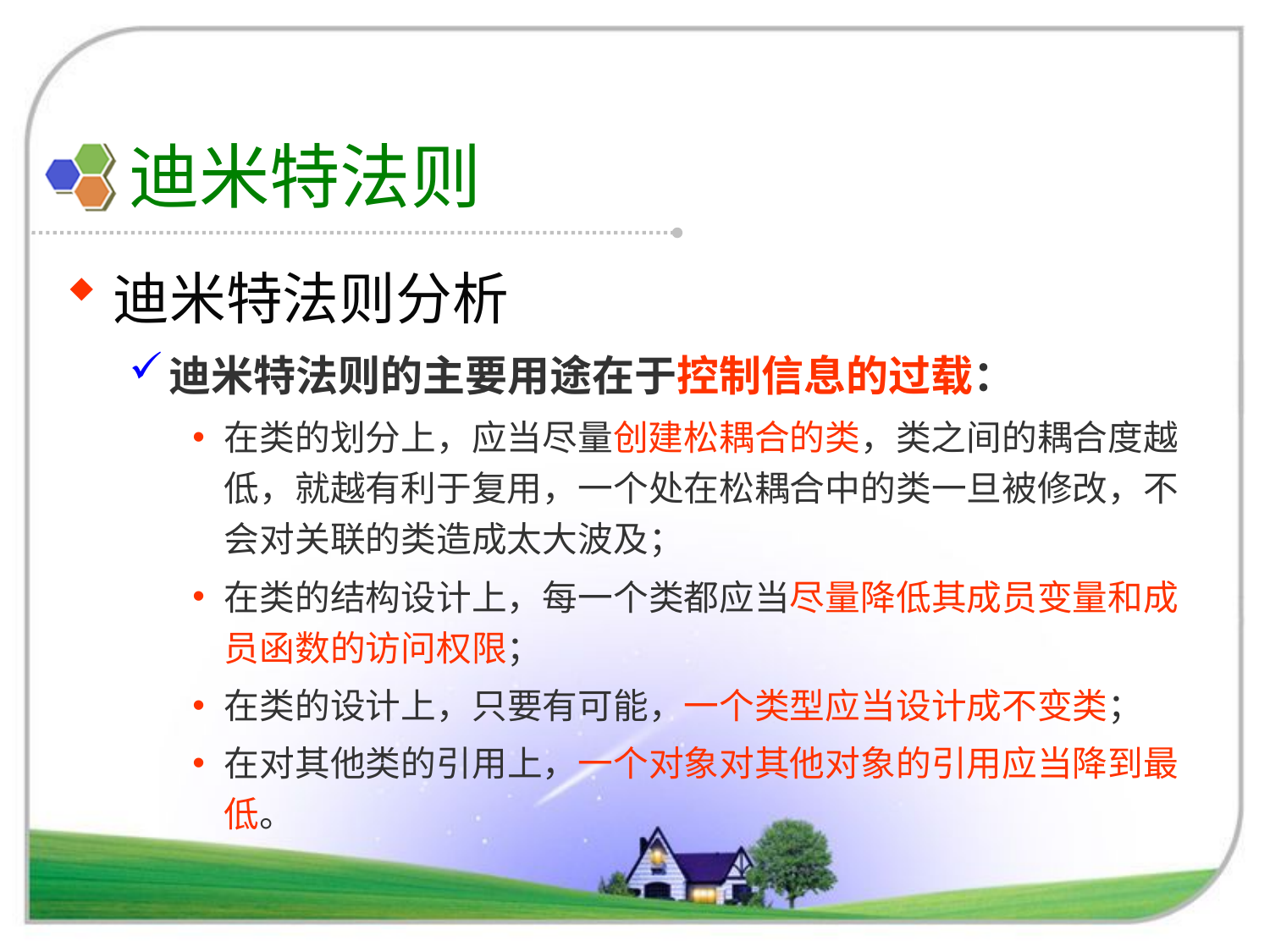

# 迪米特法则
迪米特法则分析
迪米特法则的主要用途在于控制信息的过载：
在类的划分上，应当尽量创建松耦合的类，类之间的耦合度越低，就越有利于复用，一个处在松耦合中的类一旦被修改，不会对关联的类造成太大波及；
在类的结构设计上，每一个类都应当尽量降低其成员变量和成员函数的访问权限；
在类的设计上，只要有可能，一个类型应当设计成不变类；
在对其他类的引用上，一个对象对其他对象的引用应当降到最低。